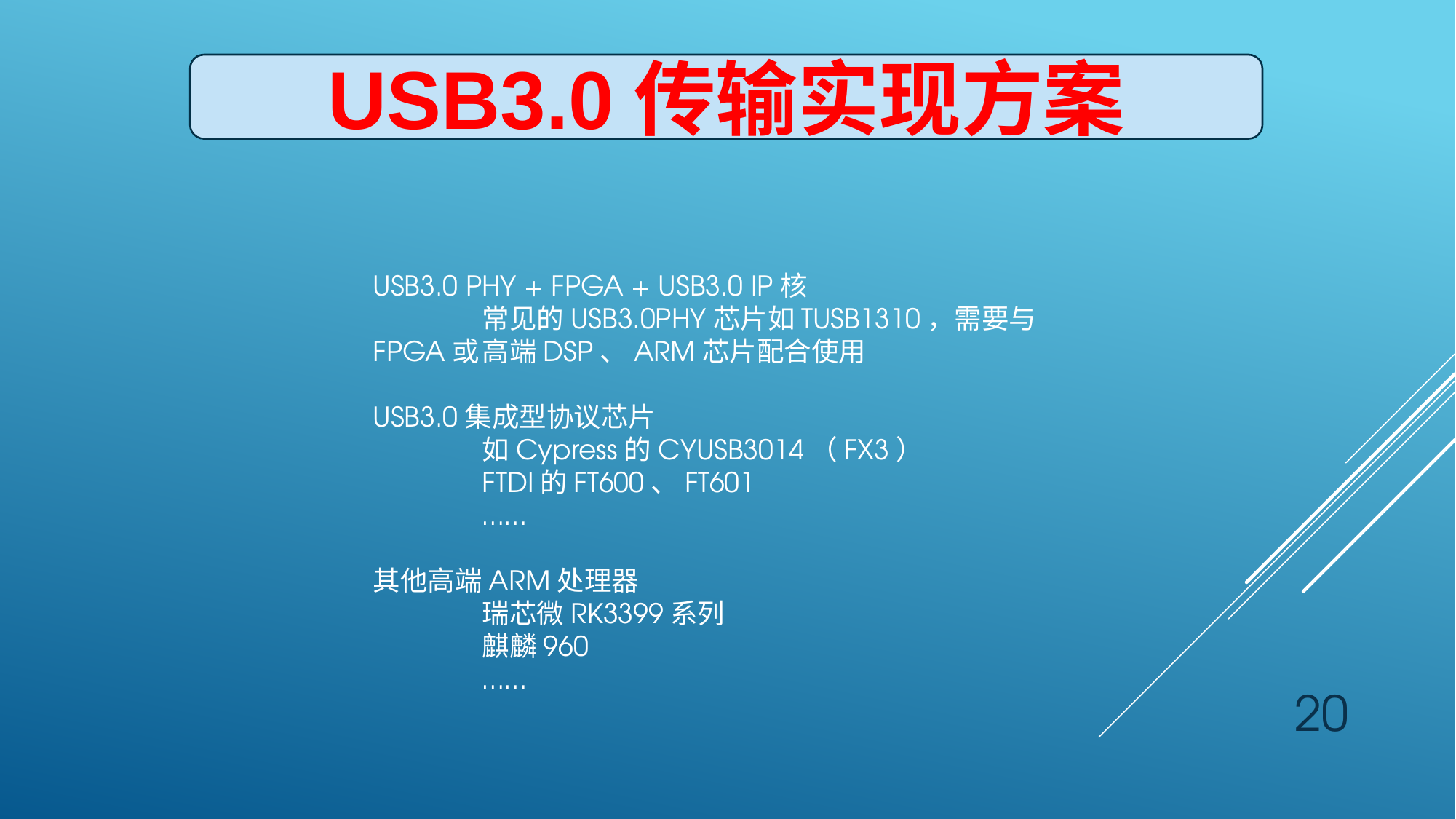

USB3.0传输实现方案

USB3.0 PHY + FPGA + USB3.0 IP核
	常见的USB3.0PHY芯片如TUSB1310，需要与FPGA或	高端DSP、ARM芯片配合使用

USB3.0集成型协议芯片
	如Cypress的CYUSB3014（FX3）
	FTDI的FT600、FT601
	……

其他高端ARM处理器
	瑞芯微RK3399系列
	麒麟960
	……

 20